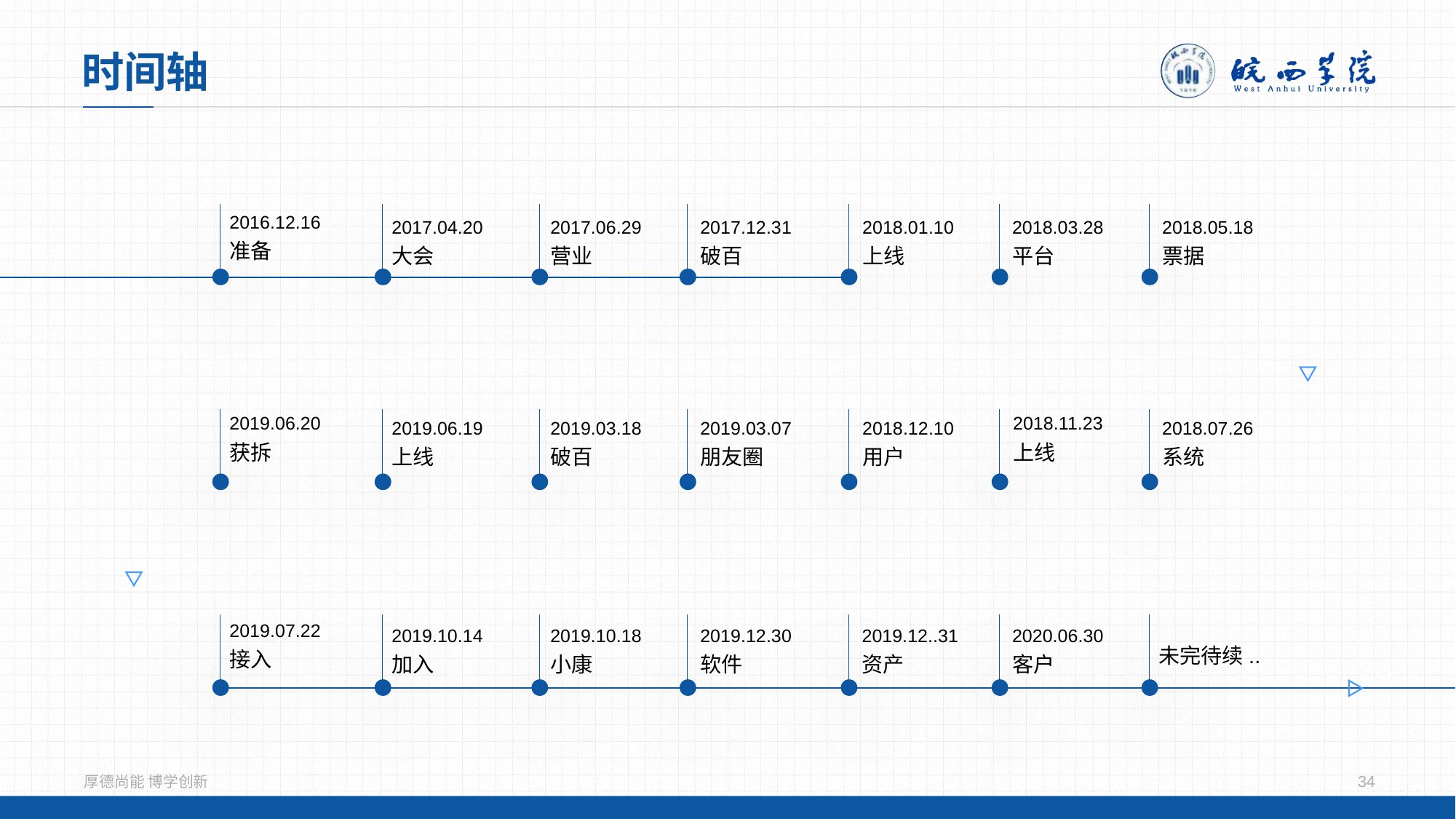

时间轴

2016.12.16
准备
2017.04.20
大会
2017.06.29
营业
2017.12.31
破百
2018.01.10
上线
2018.03.28
平台
2018.05.18
票据

2019.06.20
获拆
2019.06.19
上线
2019.03.18
破百
2019.03.07
朋友圈
2018.12.10
用户

2018.11.23
上线
2018.07.26
系统

2019.07.22
接入
2019.10.14
加入
2019.10.18
小康
2019.12.30
软件
2019.12..31
资产
2020.06.30
客户

未完待续..

34